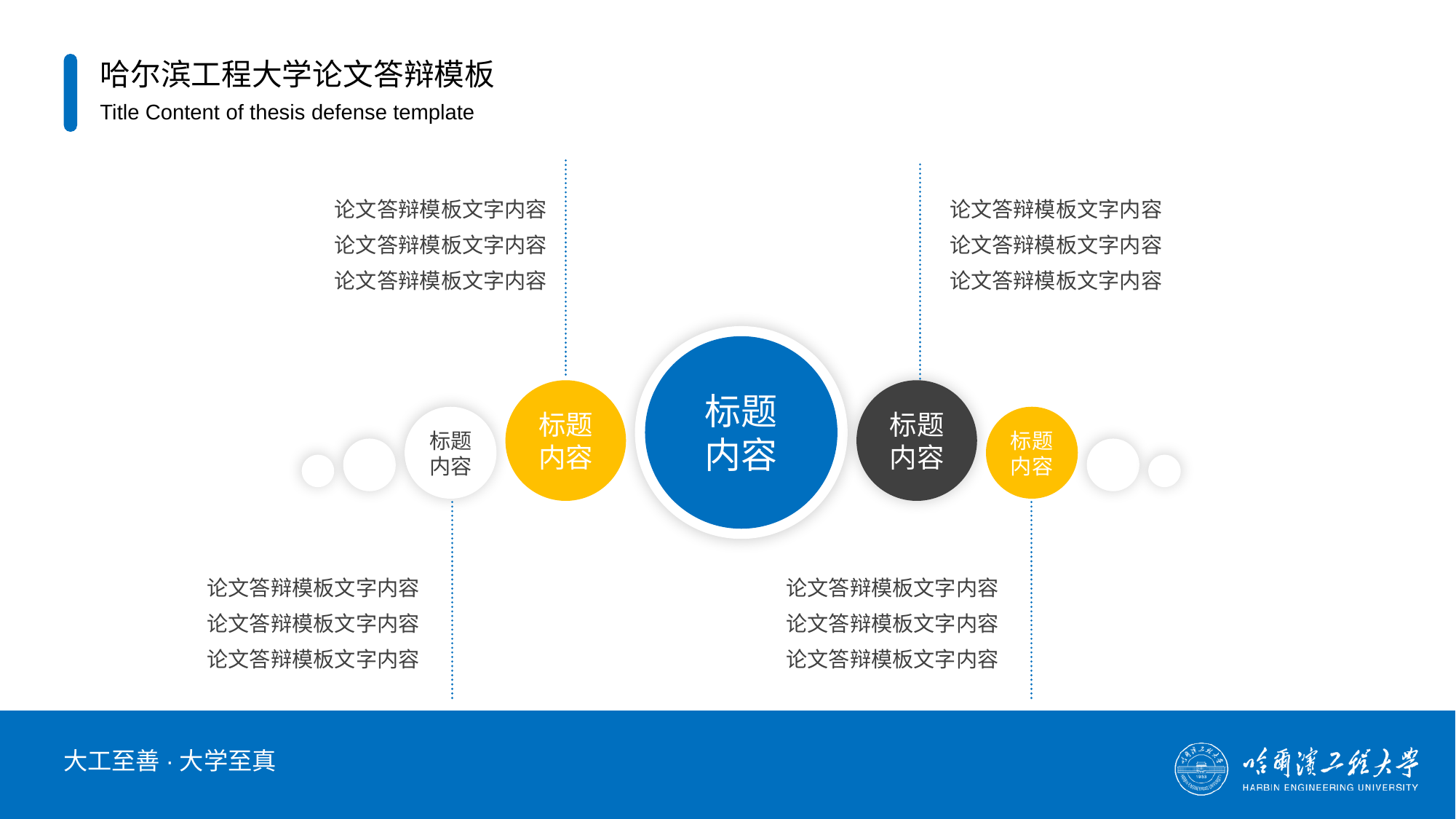

哈尔滨工程大学论文答辩模板
Title Content of thesis defense template

论文答辩模板文字内容
论文答辩模板文字内容
论文答辩模板文字内容
论文答辩模板文字内容
论文答辩模板文字内容
论文答辩模板文字内容

标题
内容
标题
内容
标题
内容
标题
内容
标题内容

论文答辩模板文字内容
论文答辩模板文字内容
论文答辩模板文字内容
论文答辩模板文字内容
论文答辩模板文字内容
论文答辩模板文字内容